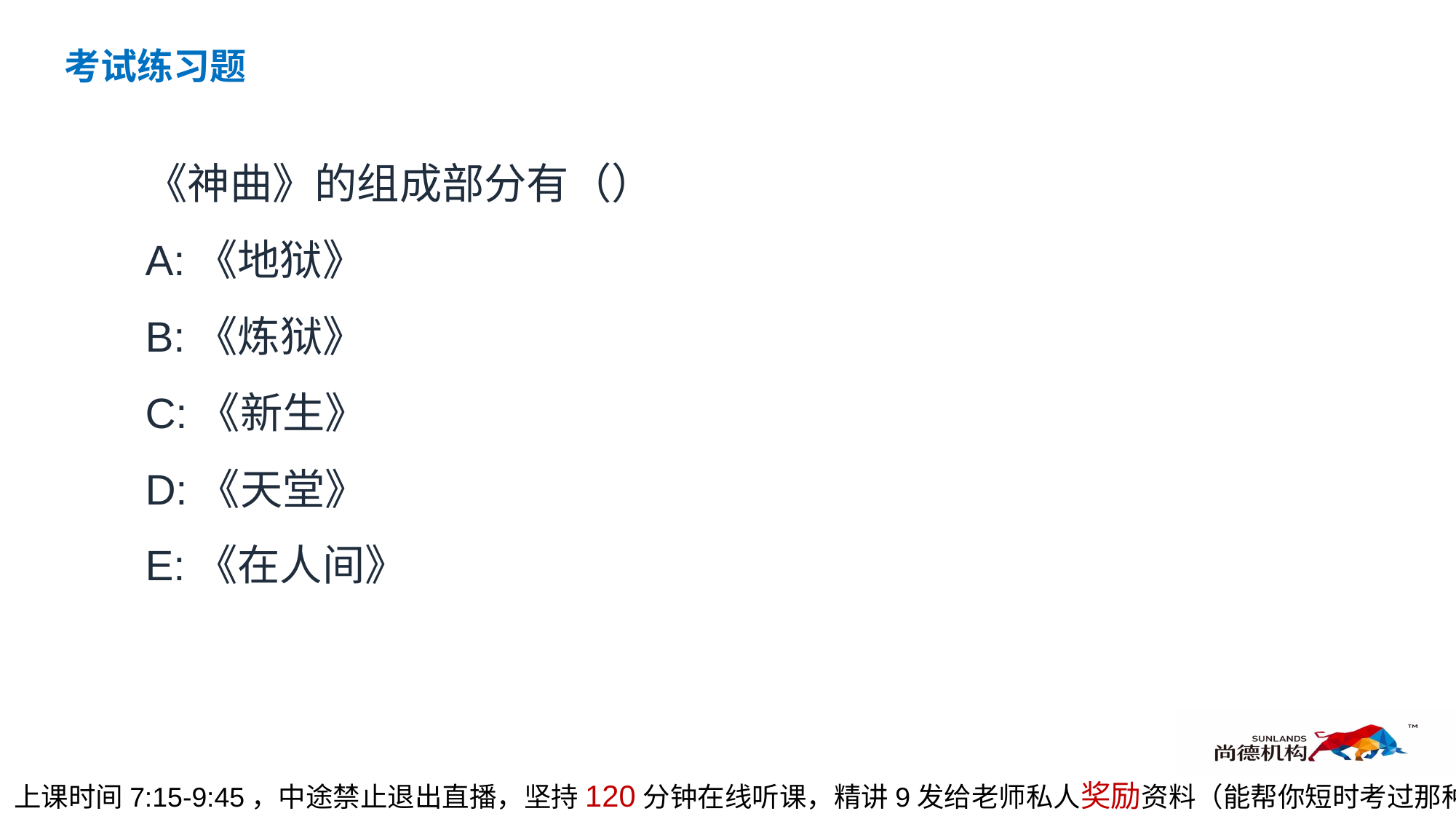

考试练习题
《神曲》的组成部分有（）
A:《地狱》
B:《炼狱》
C:《新生》
D:《天堂》
E:《在人间》